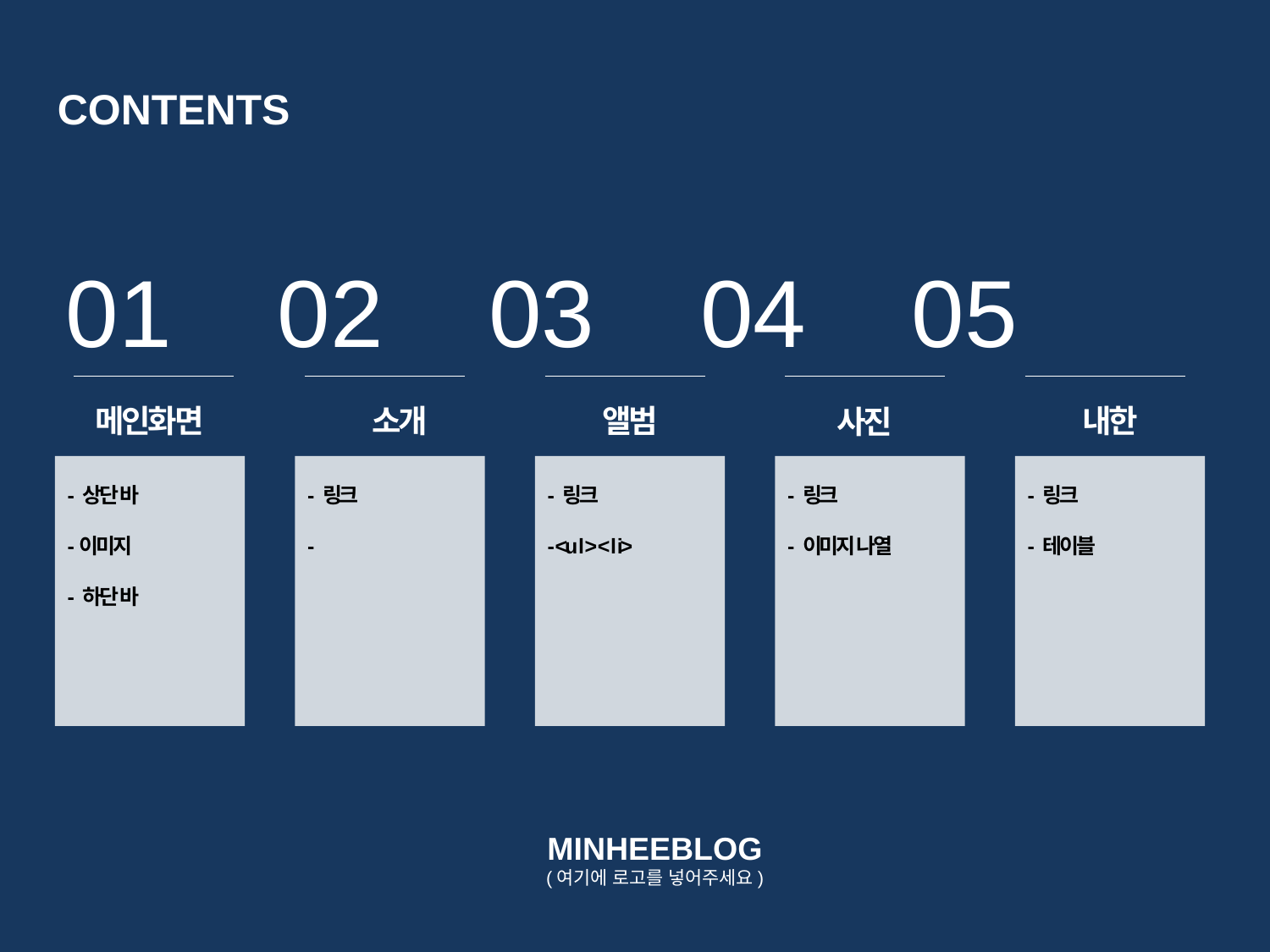

CONTENTS
01    02    03    04    05
메인화면
소개
앨범
 내한
사진

- 상단 바

-이미지

- 하단 바
- 링크

-

- 링크

- <u l > < l i>
- 링크

- 이미지 나열
- 링크

- 테이블

MINHEEBLOG
(여기에 로고를 넣어주세요)